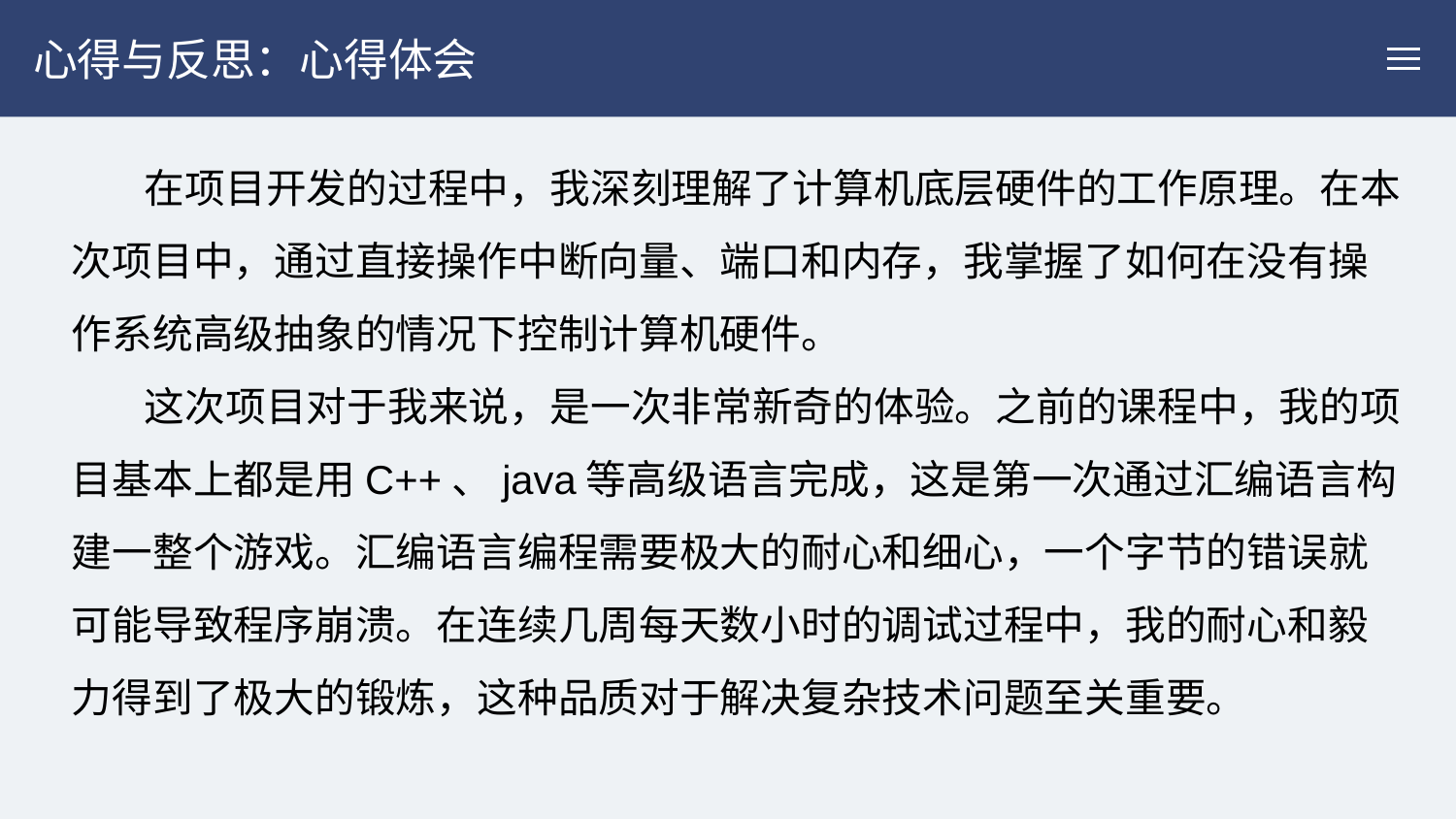

心得与反思：心得体会
在项目开发的过程中，我深刻理解了计算机底层硬件的工作原理。在本次项目中，通过直接操作中断向量、端口和内存，我掌握了如何在没有操作系统高级抽象的情况下控制计算机硬件。
这次项目对于我来说，是一次非常新奇的体验。之前的课程中，我的项目基本上都是用C++、java等高级语言完成，这是第一次通过汇编语言构建一整个游戏。汇编语言编程需要极大的耐心和细心，一个字节的错误就可能导致程序崩溃。在连续几周每天数小时的调试过程中，我的耐心和毅力得到了极大的锻炼，这种品质对于解决复杂技术问题至关重要。